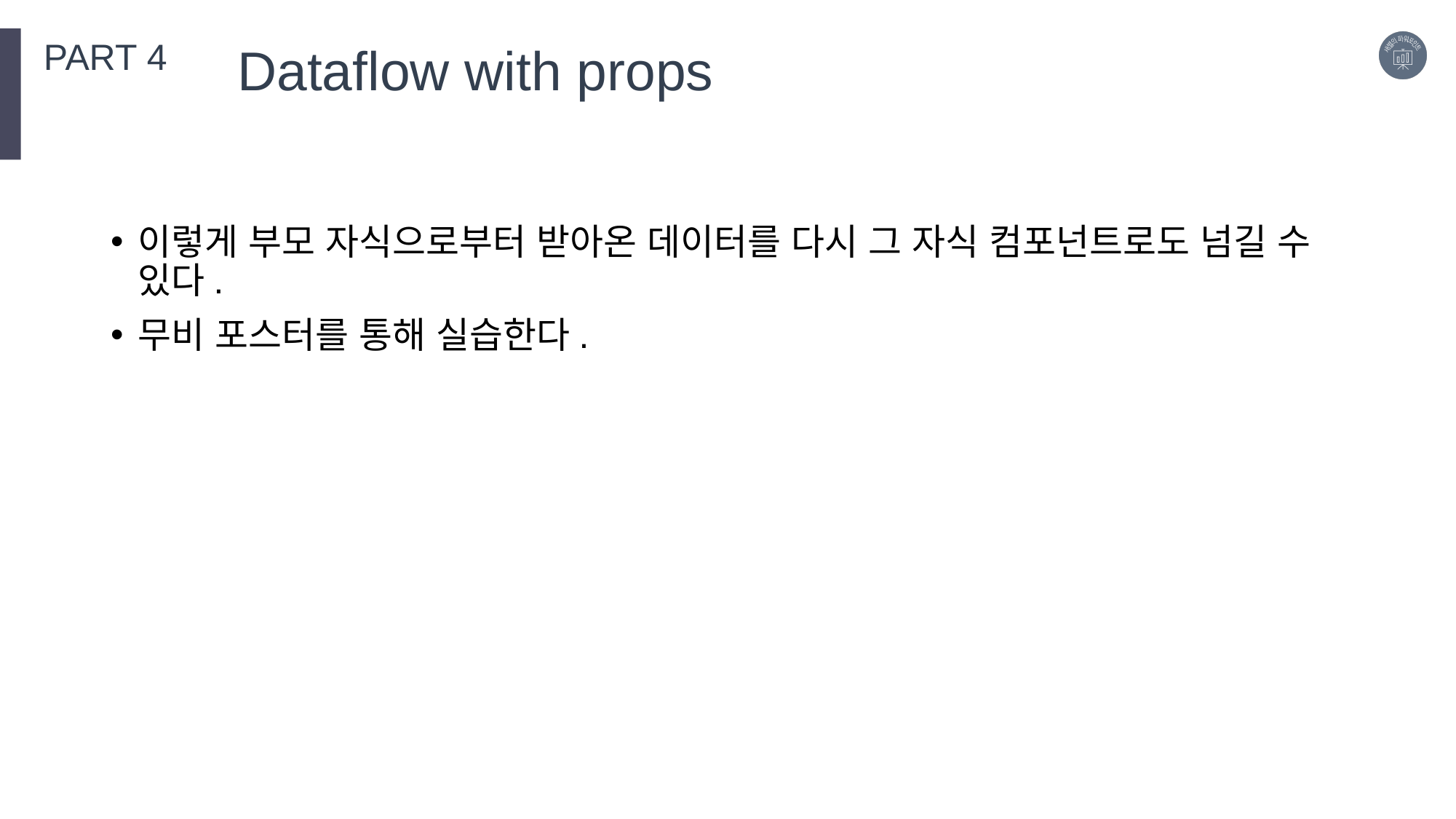

PART 4
Dataflow with props
이렇게 부모 자식으로부터 받아온 데이터를 다시 그 자식 컴포넌트로도 넘길 수 있다.
무비 포스터를 통해 실습한다.